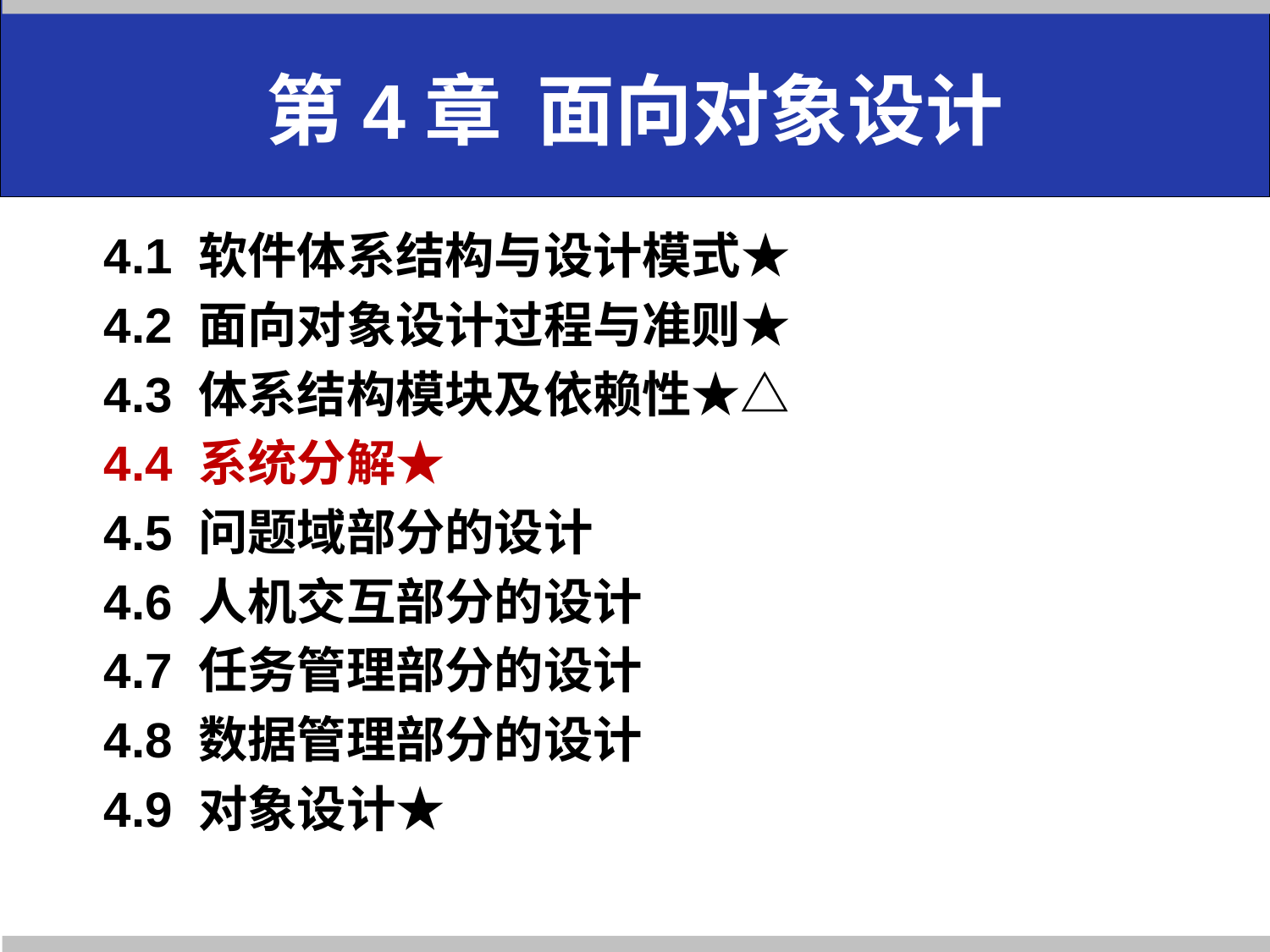

# 第4章  面向对象设计
4.1 软件体系结构与设计模式★
4.2 面向对象设计过程与准则★
4.3 体系结构模块及依赖性★△
4.4 系统分解★
4.5 问题域部分的设计
4.6 人机交互部分的设计
4.7 任务管理部分的设计
4.8 数据管理部分的设计
4.9 对象设计★
572